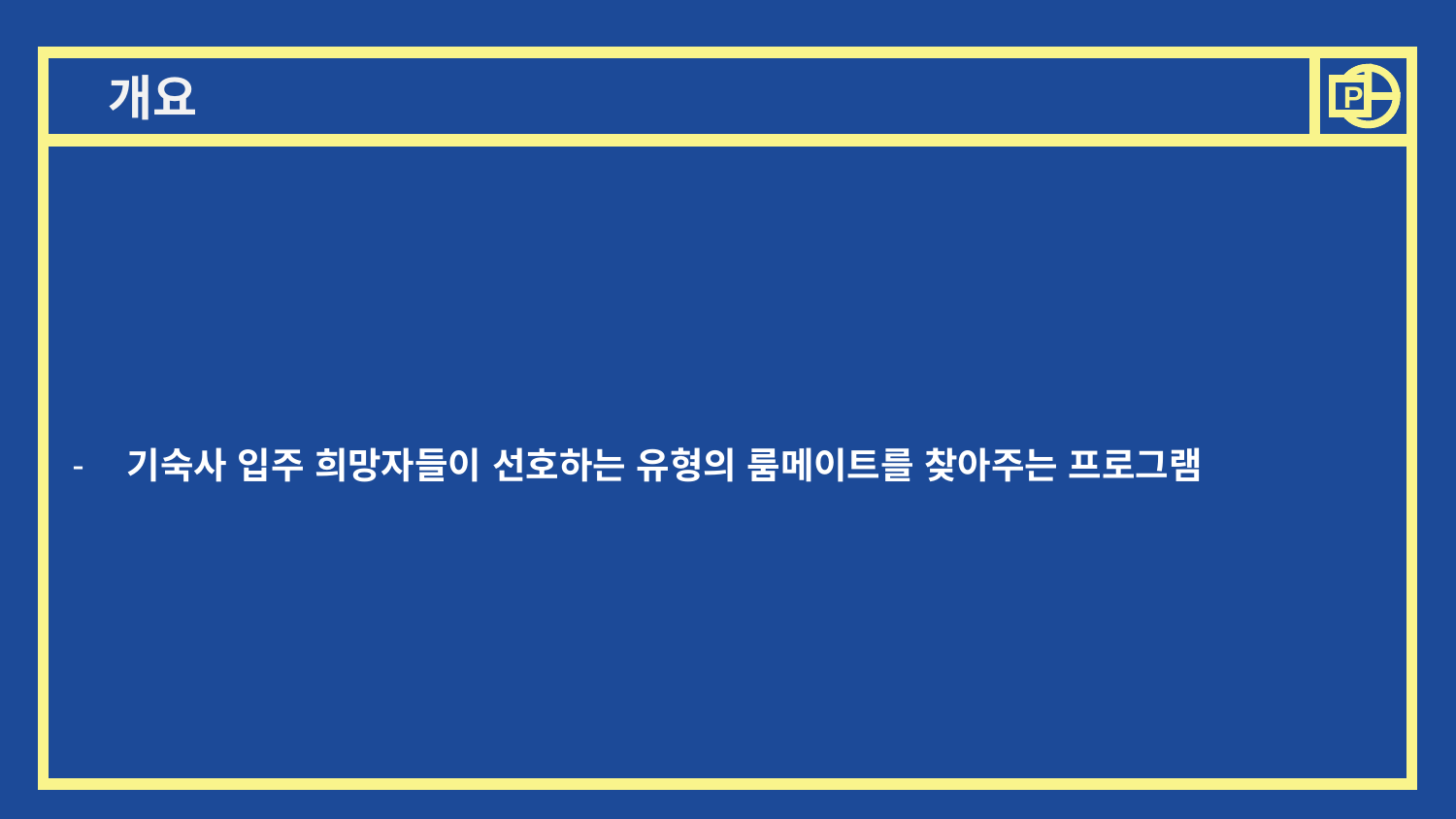

개요

P
기숙사 입주 희망자들이 선호하는 유형의 룸메이트를 찾아주는 프로그램